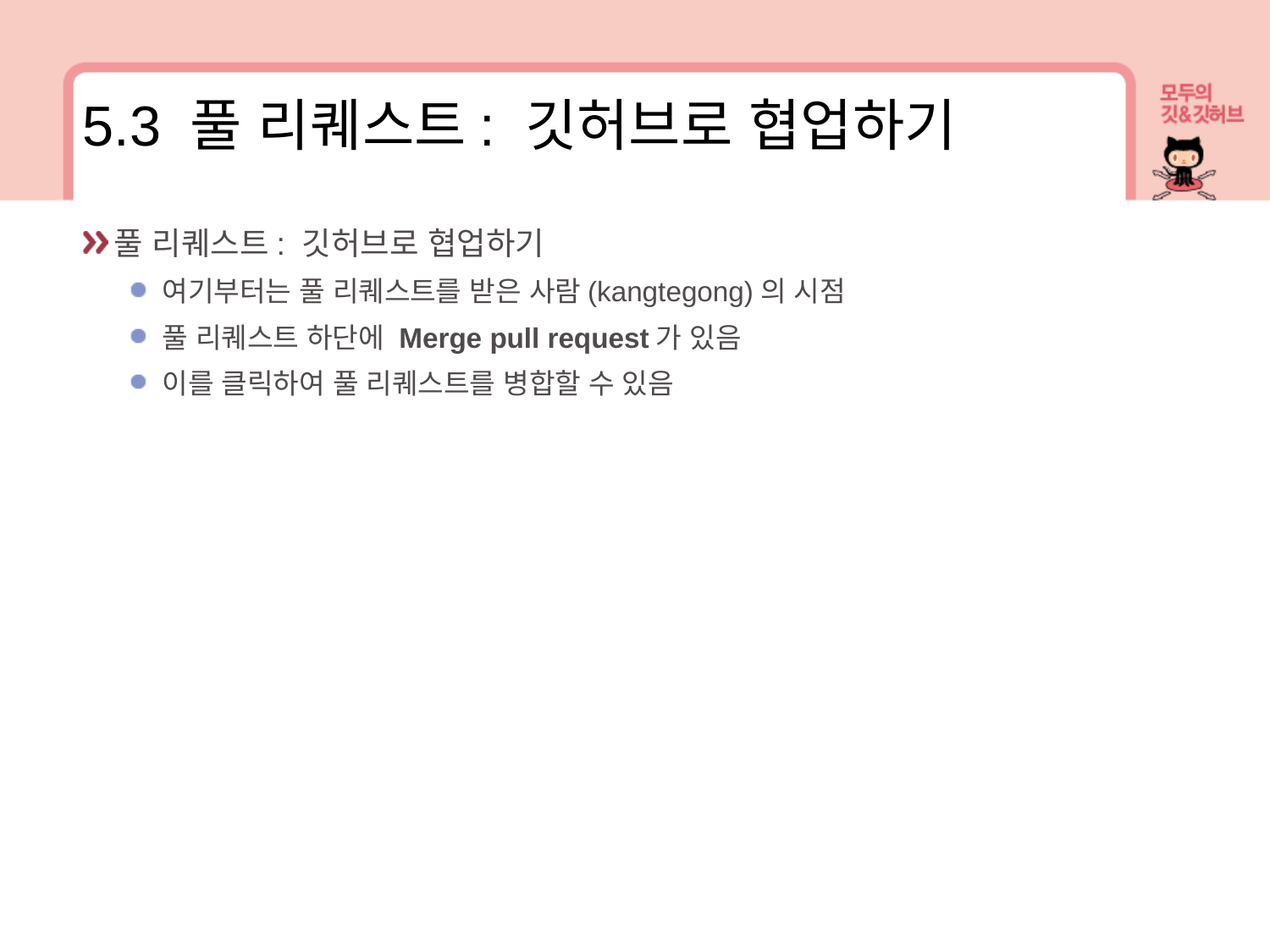

5.3 풀 리퀘스트: 깃허브로 협업하기
풀 리퀘스트: 깃허브로 협업하기
여기부터는 풀 리퀘스트를 받은 사람(kangtegong)의 시점
풀 리퀘스트 하단에 Merge pull request가 있음
이를 클릭하여 풀 리퀘스트를 병합할 수 있음